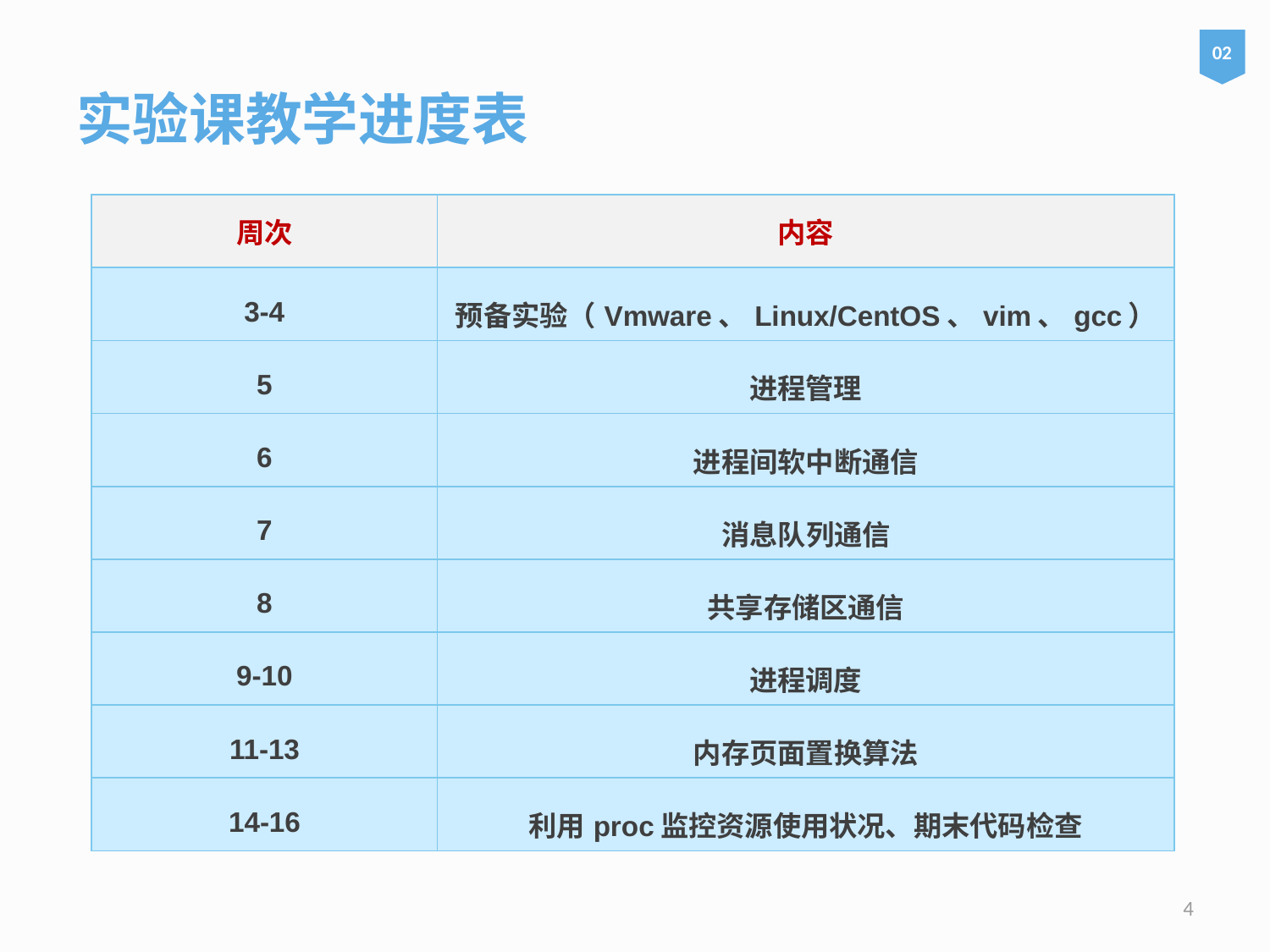

02
实验课教学进度表
| 周次 | 内容 |
| --- | --- |
| 3-4 | 预备实验（Vmware、Linux/CentOS、vim、gcc） |
| 5 | 进程管理 |
| 6 | 进程间软中断通信 |
| 7 | 消息队列通信 |
| 8 | 共享存储区通信 |
| 9-10 | 进程调度 |
| 11-13 | 内存页面置换算法 |
| 14-16 | 利用proc监控资源使用状况、期末代码检查 |
# We are currently not planning on conquering the world. – Sergey Brin
4